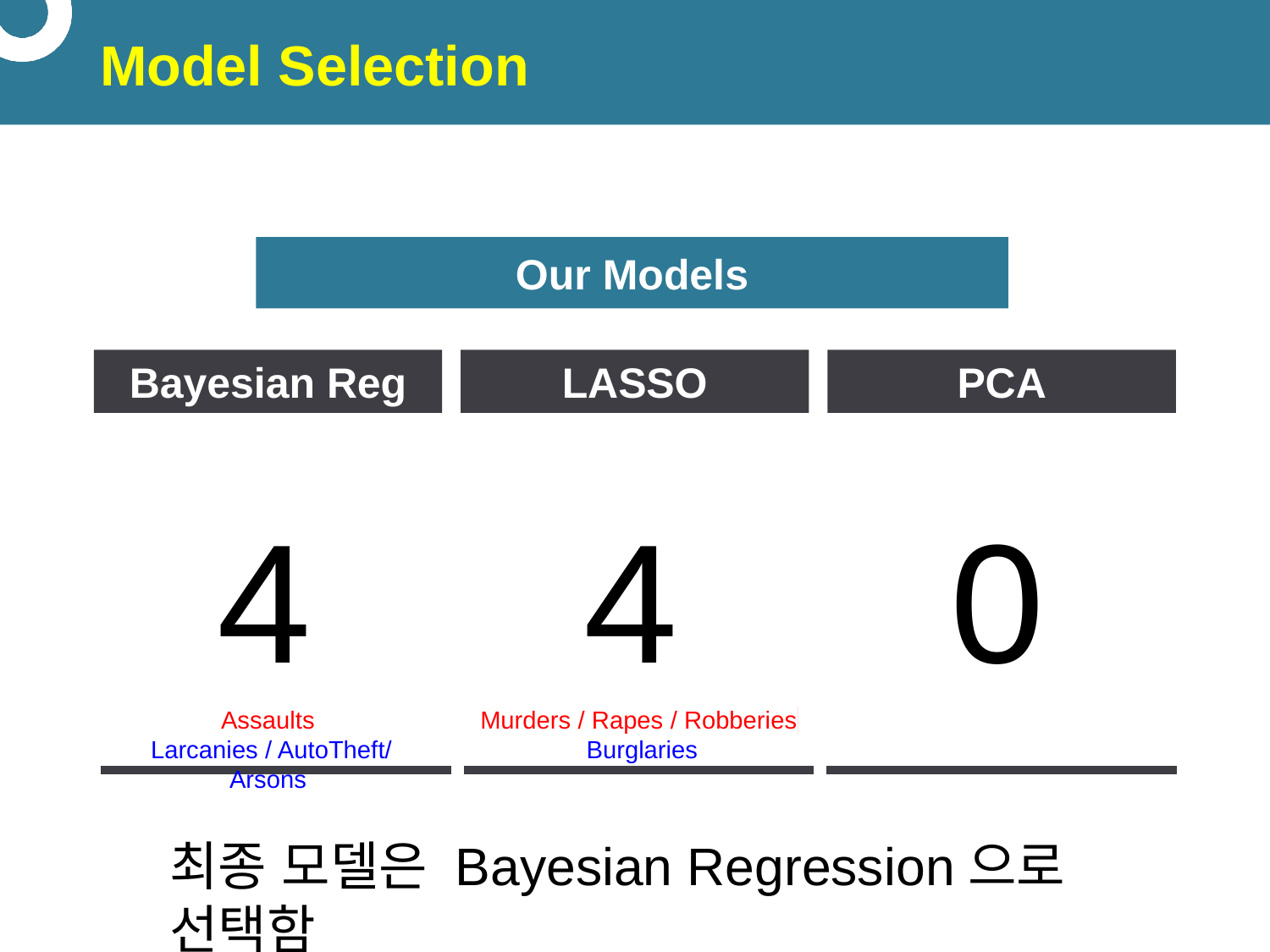

# Model Selection
Our Models
Bayesian Reg
LASSO
PCA
4
4
0
Assaults
 Larcanies / AutoTheft/ Arsons

Murders / Rapes / Robberies  Burglaries

최종 모델은 Bayesian Regression으로 선택함